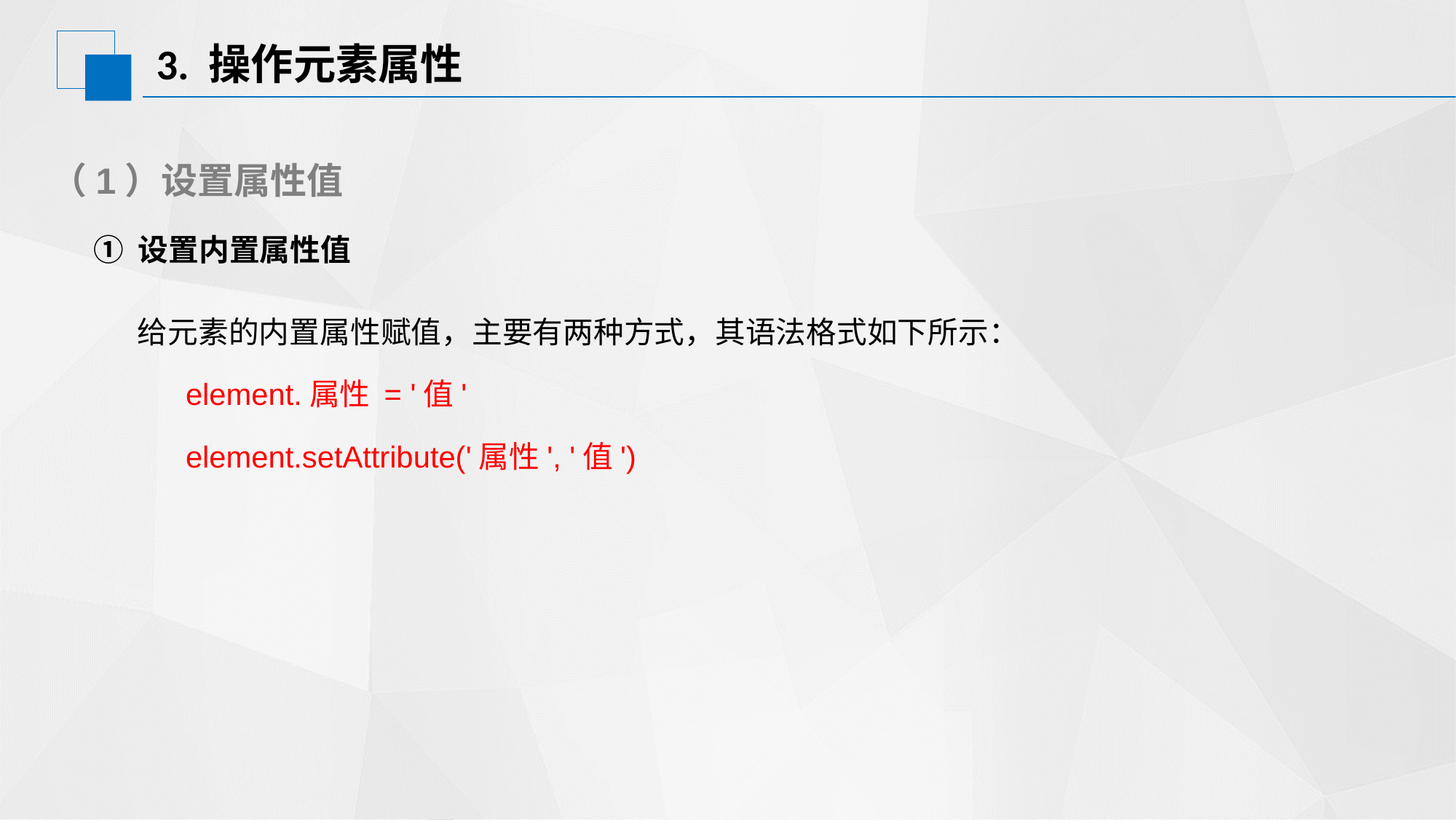

# 3. 操作元素属性
（1）设置属性值
① 设置内置属性值
        给元素的内置属性赋值，主要有两种方式，其语法格式如下所示：
	element.属性 = '值'
	element.setAttribute('属性', '值')